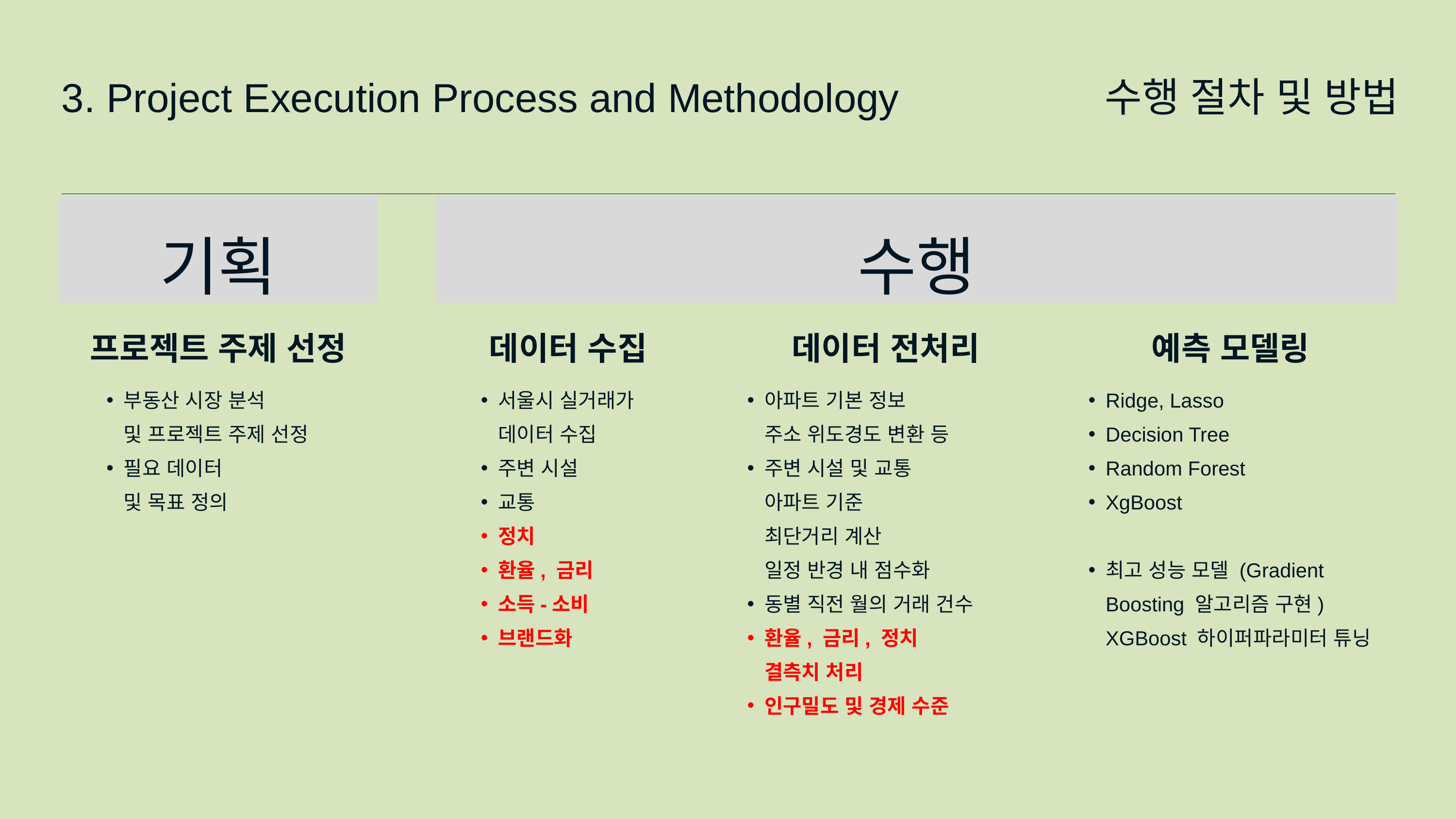

수행 절차 및 방법
3. Project Execution Process and Methodology
기획
프로젝트 주제 선정
부동산 시장 분석
및 프로젝트 주제 선정
필요 데이터
및 목표 정의
수행
데이터 수집
데이터 전처리
예측 모델링
서울시 실거래가 데이터 수집
주변 시설
교통
정치
환율, 금리
소득-소비
브랜드화
아파트 기본 정보
주소 위도경도 변환 등
주변 시설 및 교통
아파트 기준
최단거리 계산
일정 반경 내 점수화
동별 직전 월의 거래 건수
환율, 금리, 정치
결측치 처리
인구밀도 및 경제 수준
Ridge, Lasso
Decision Tree
Random Forest
XgBoost
최고 성능 모델 (Gradient Boosting 알고리즘 구현)
XGBoost 하이퍼파라미터 튜닝